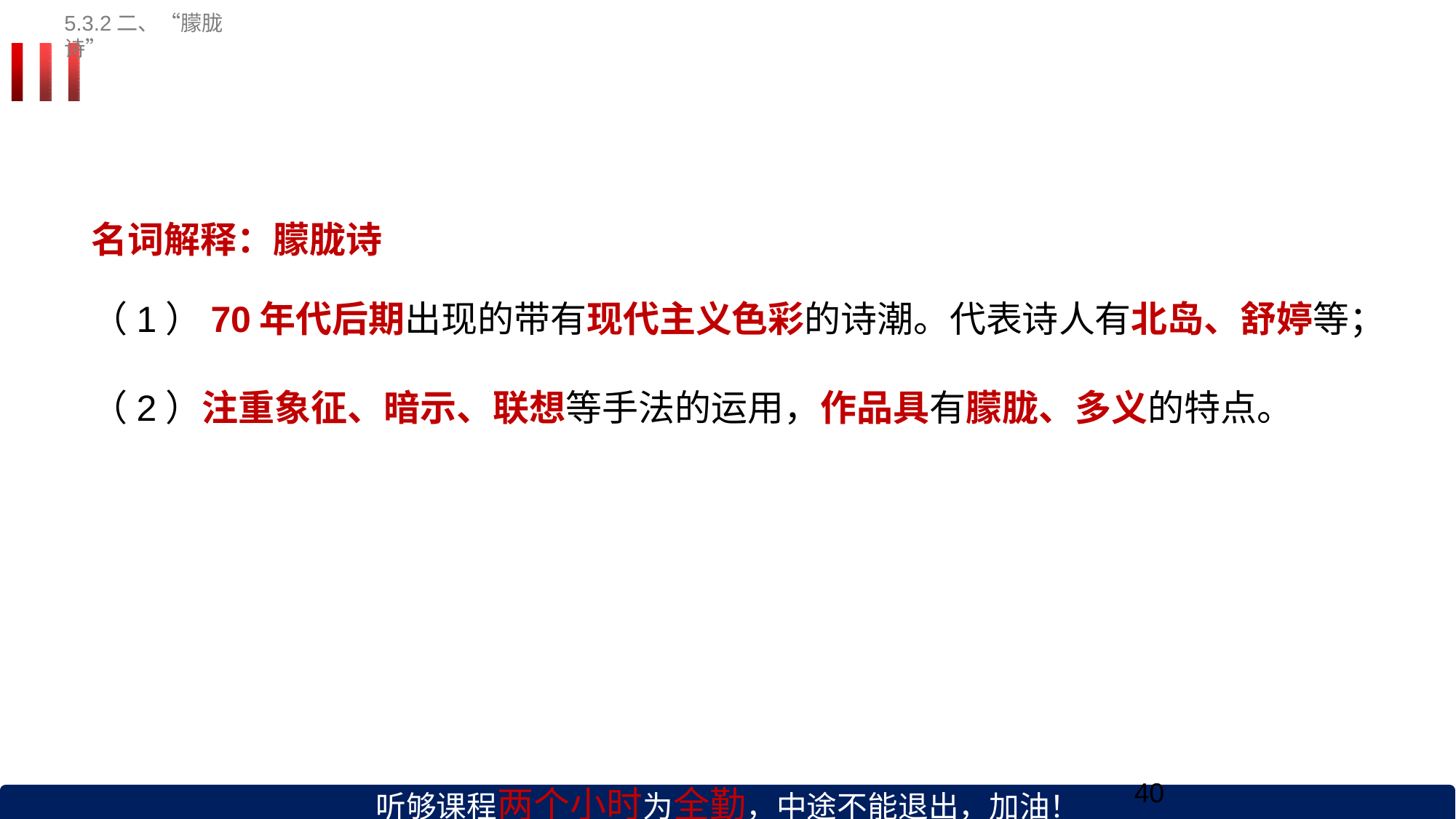

5.3.2二、“朦胧诗”

# 名词解释：朦胧诗
（1）70年代后期出现的带有现代主义色彩的诗潮。代表诗人有北岛、舒婷等；

（2）注重象征、暗示、联想等手法的运用，作品具有朦胧、多义的特点。
40

听够课程两个小时为全勤，中途不能退出，加油！